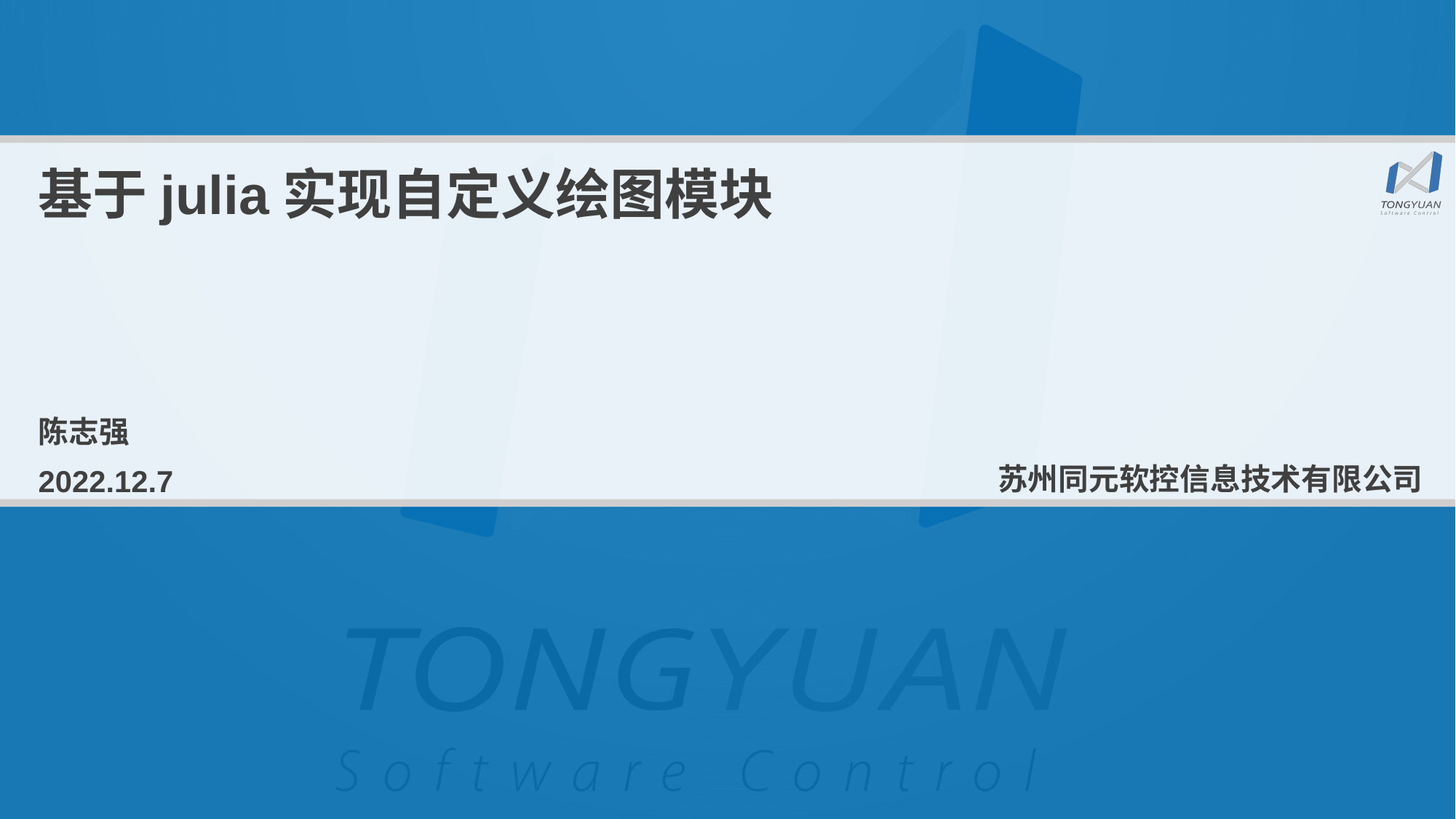

基于julia实现自定义绘图模块
|  |  |
| --- | --- |
| 陈志强 |  |
| 2022.12.7 | 苏州同元软控信息技术有限公司 |